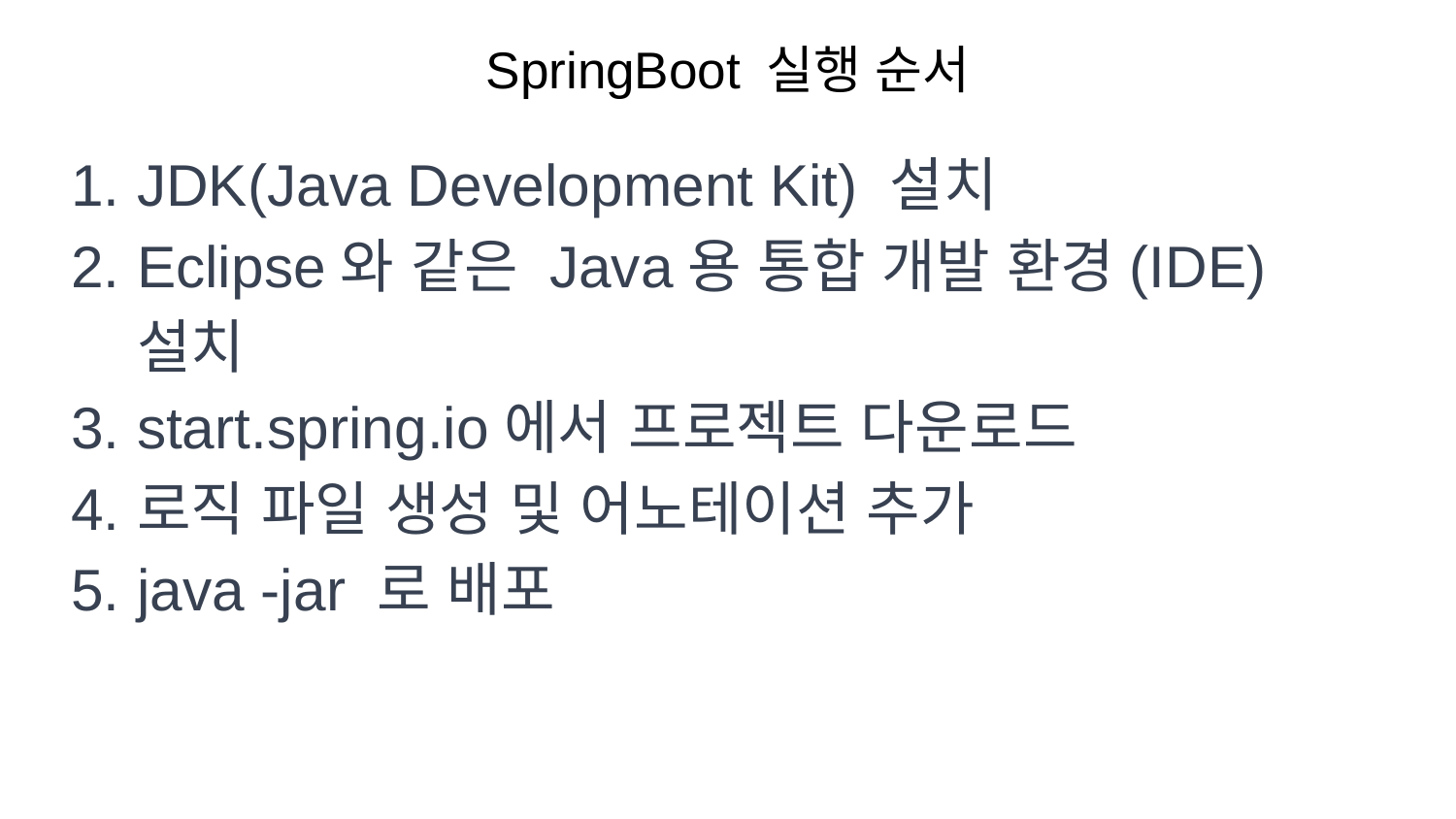

# SpringBoot 실행 순서
JDK(Java Development Kit) 설치
Eclipse와 같은 Java용 통합 개발 환경(IDE) 설치
start.spring.io에서 프로젝트 다운로드
로직 파일 생성 및 어노테이션 추가
java -jar 로 배포